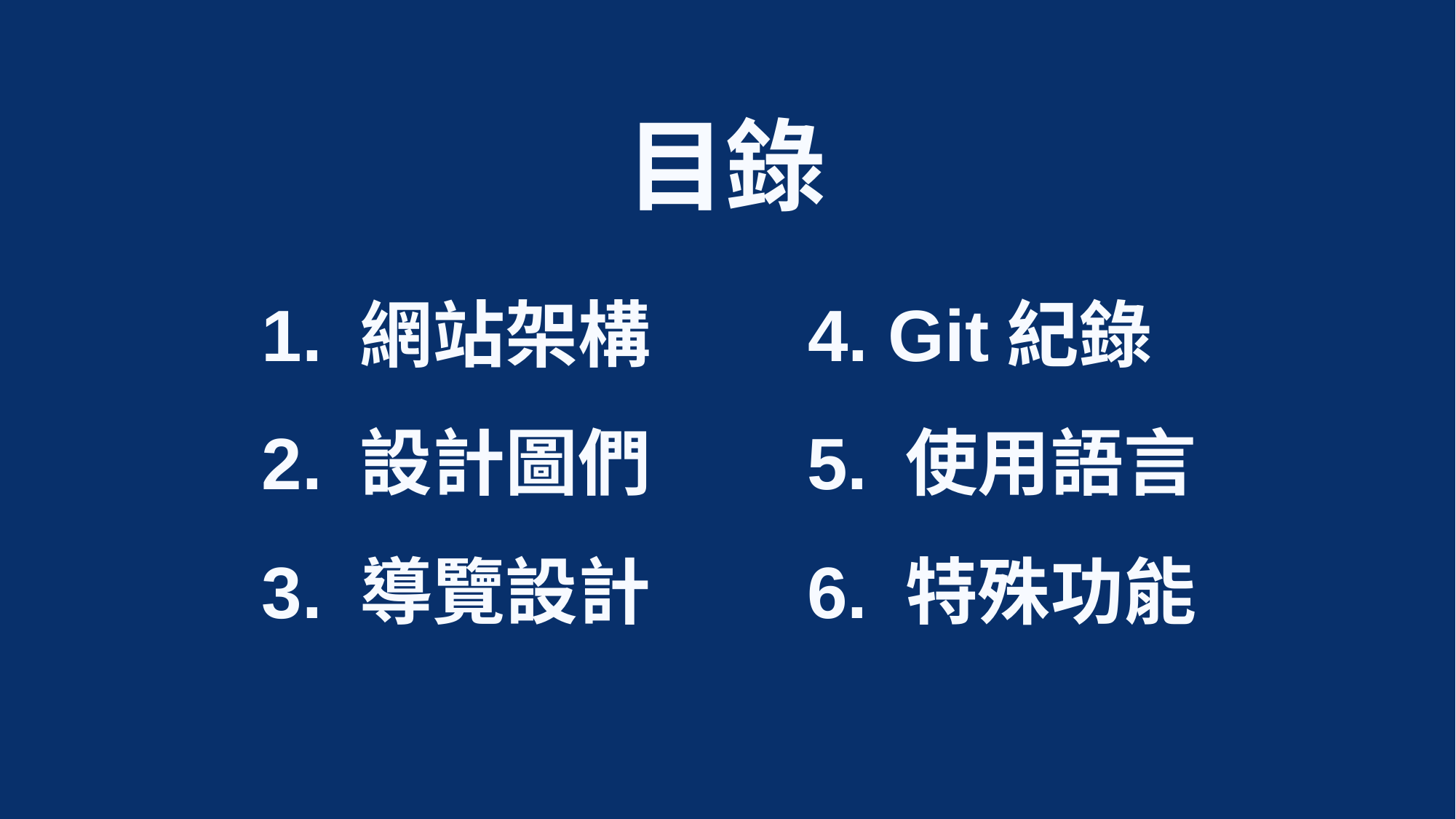

目錄
1. 網站架構
4. Git紀錄
2. 設計圖們
5. 使用語言
3. 導覽設計
6. 特殊功能